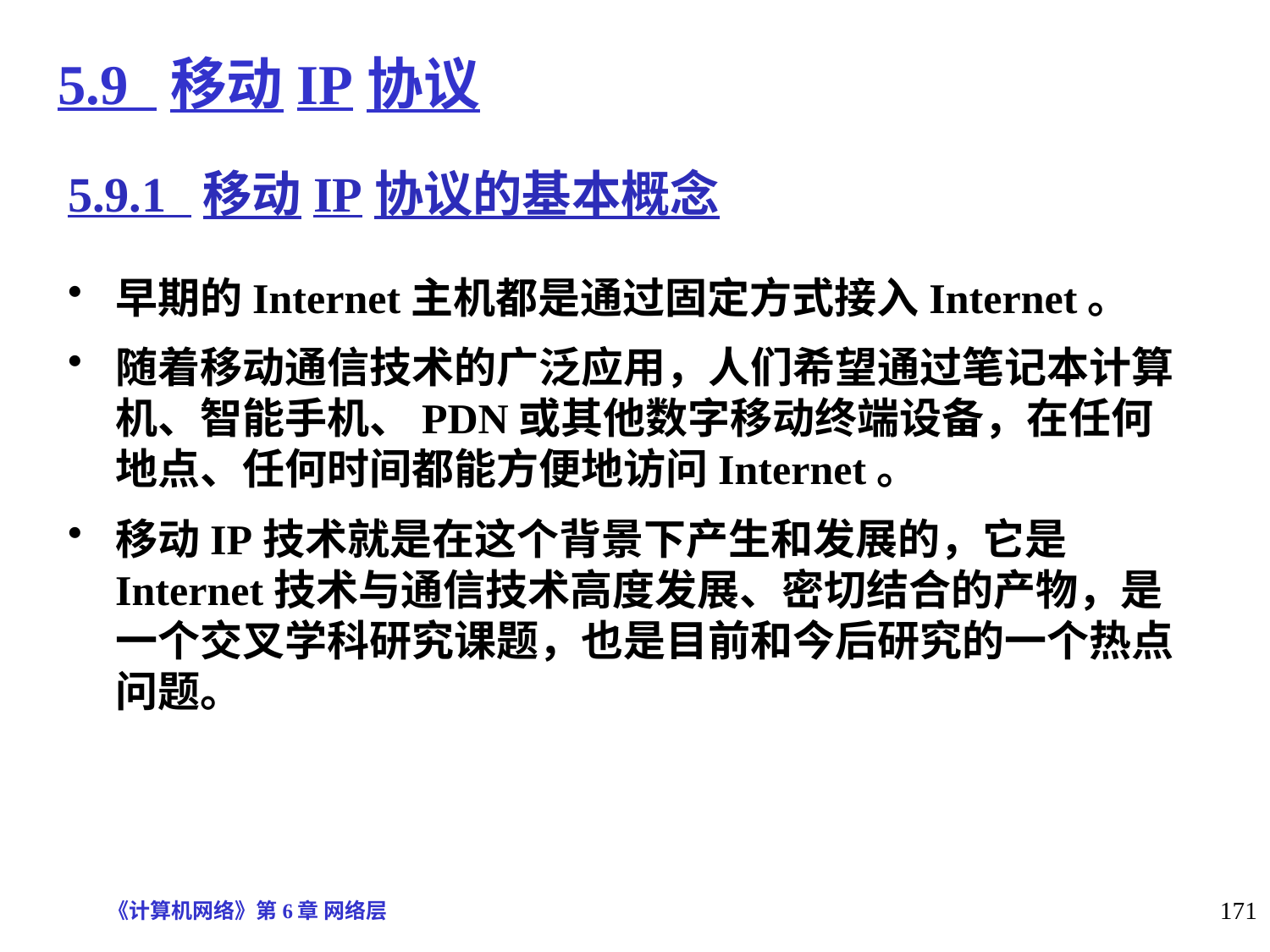

# 5.9  移动IP协议
5.9.1  移动IP协议的基本概念

早期的Internet主机都是通过固定方式接入Internet。
随着移动通信技术的广泛应用，人们希望通过笔记本计算机、智能手机、PDN或其他数字移动终端设备，在任何地点、任何时间都能方便地访问Internet。
移动IP技术就是在这个背景下产生和发展的，它是Internet技术与通信技术高度发展、密切结合的产物，是一个交叉学科研究课题，也是目前和今后研究的一个热点问题。

《计算机网络》第6章 网络层
171